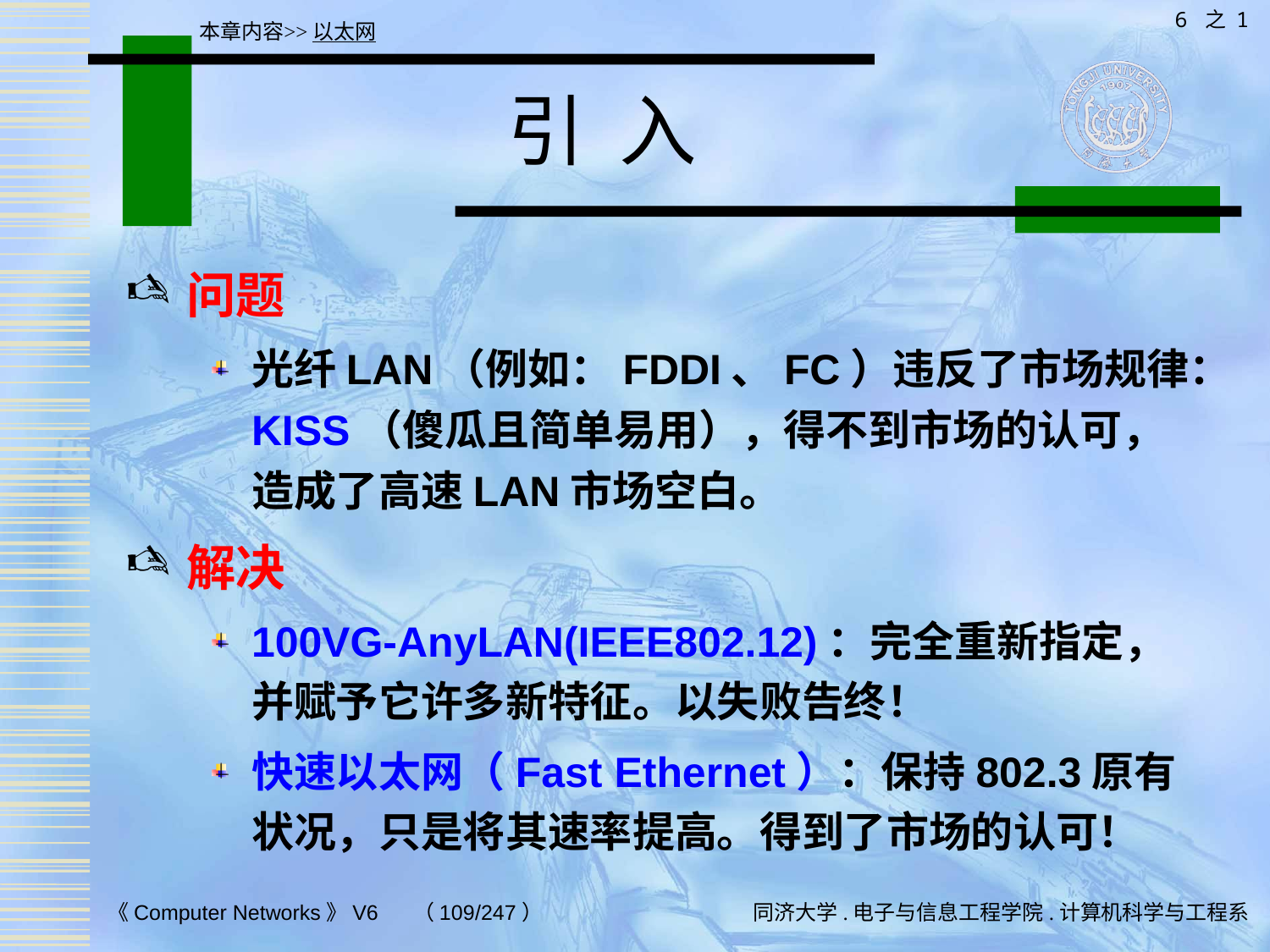

6 之 1
本章内容>>以太网
# 引  入
问题
光纤LAN（例如：FDDI、FC）违反了市场规律：KISS（傻瓜且简单易用），得不到市场的认可，造成了高速LAN市场空白。
解决
100VG-AnyLAN(IEEE802.12)：完全重新指定，并赋予它许多新特征。以失败告终！
快速以太网（Fast Ethernet）：保持802.3原有状况，只是将其速率提高。得到了市场的认可！